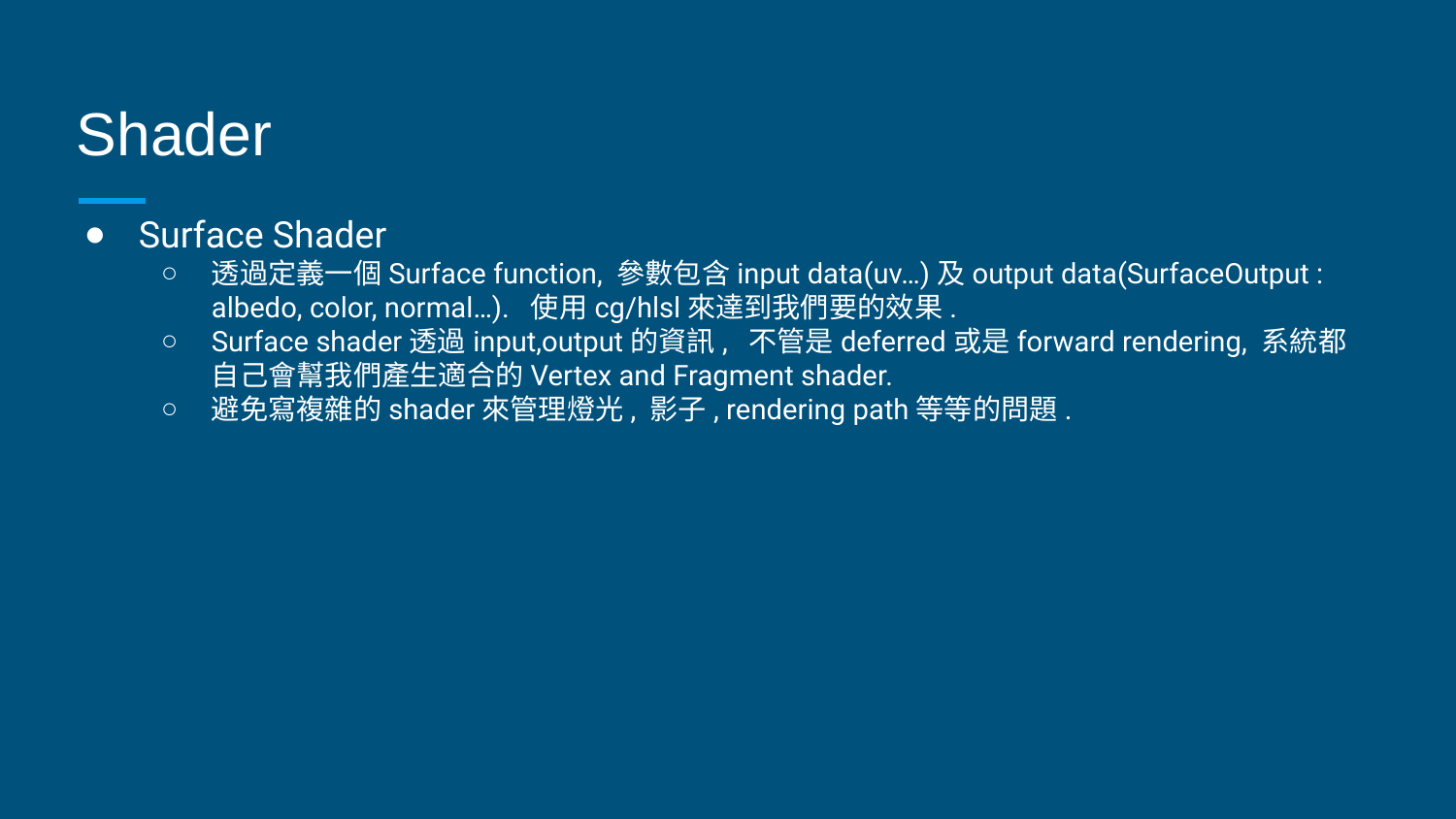

# Shader
Surface Shader
透過定義一個Surface function, 參數包含input data(uv…)及output data(SurfaceOutput : albedo, color, normal…).  使用cg/hlsl來達到我們要的效果.
Surface shader透過input,output的資訊,  不管是deferred或是forward rendering, 系統都自己會幫我們產生適合的Vertex and Fragment shader.
避免寫複雜的shader來管理燈光, 影子, rendering path等等的問題.